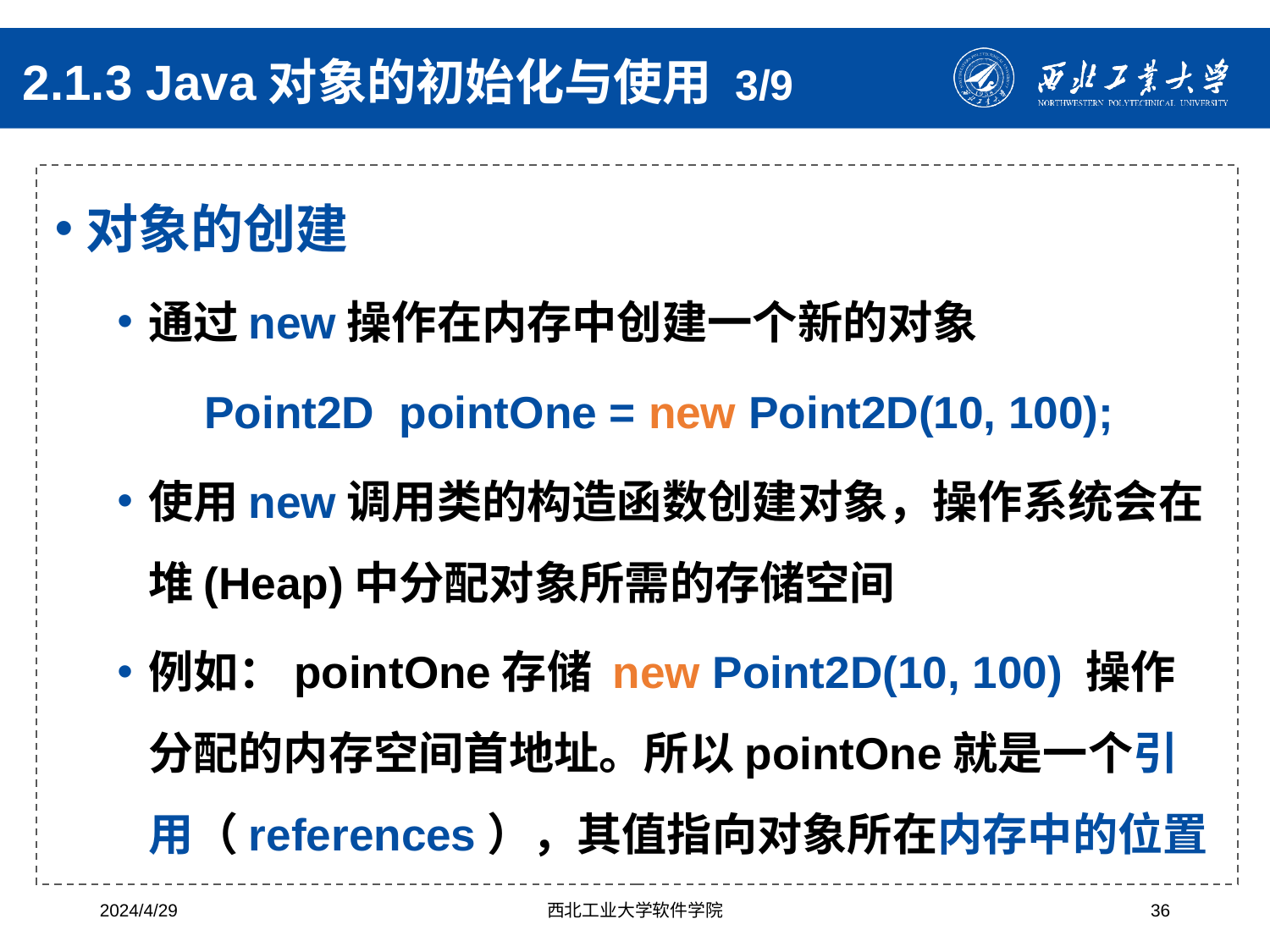

# 2.1.3 Java对象的初始化与使用 3/9
对象的创建
通过new操作在内存中创建一个新的对象
            Point2D  pointOne = new Point2D(10, 100);
使用new调用类的构造函数创建对象，操作系统会在堆(Heap)中分配对象所需的存储空间
例如：pointOne存储 new Point2D(10, 100) 操作分配的内存空间首地址。所以pointOne就是一个引用（references），其值指向对象所在内存中的位置
2024/4/29
西北工业大学软件学院
36